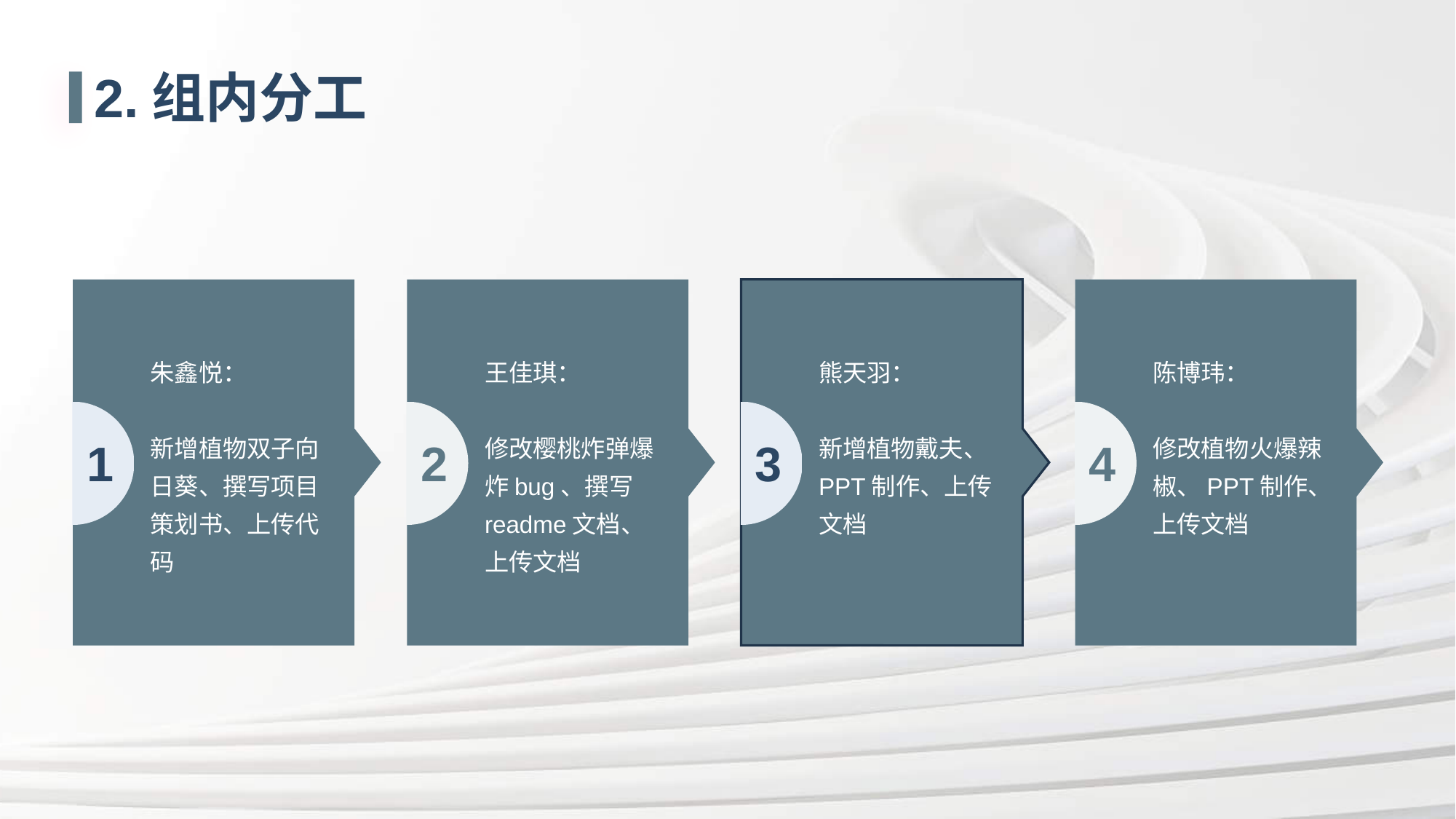

# 2.组内分工
朱鑫悦：

新增植物双子向日葵、撰写项目策划书、上传代码
王佳琪：

修改樱桃炸弹爆炸bug、撰写readme文档、上传文档
熊天羽：

新增植物戴夫、PPT制作、上传文档

陈博玮：

修改植物火爆辣椒、PPT制作、上传文档

1
2
3
4